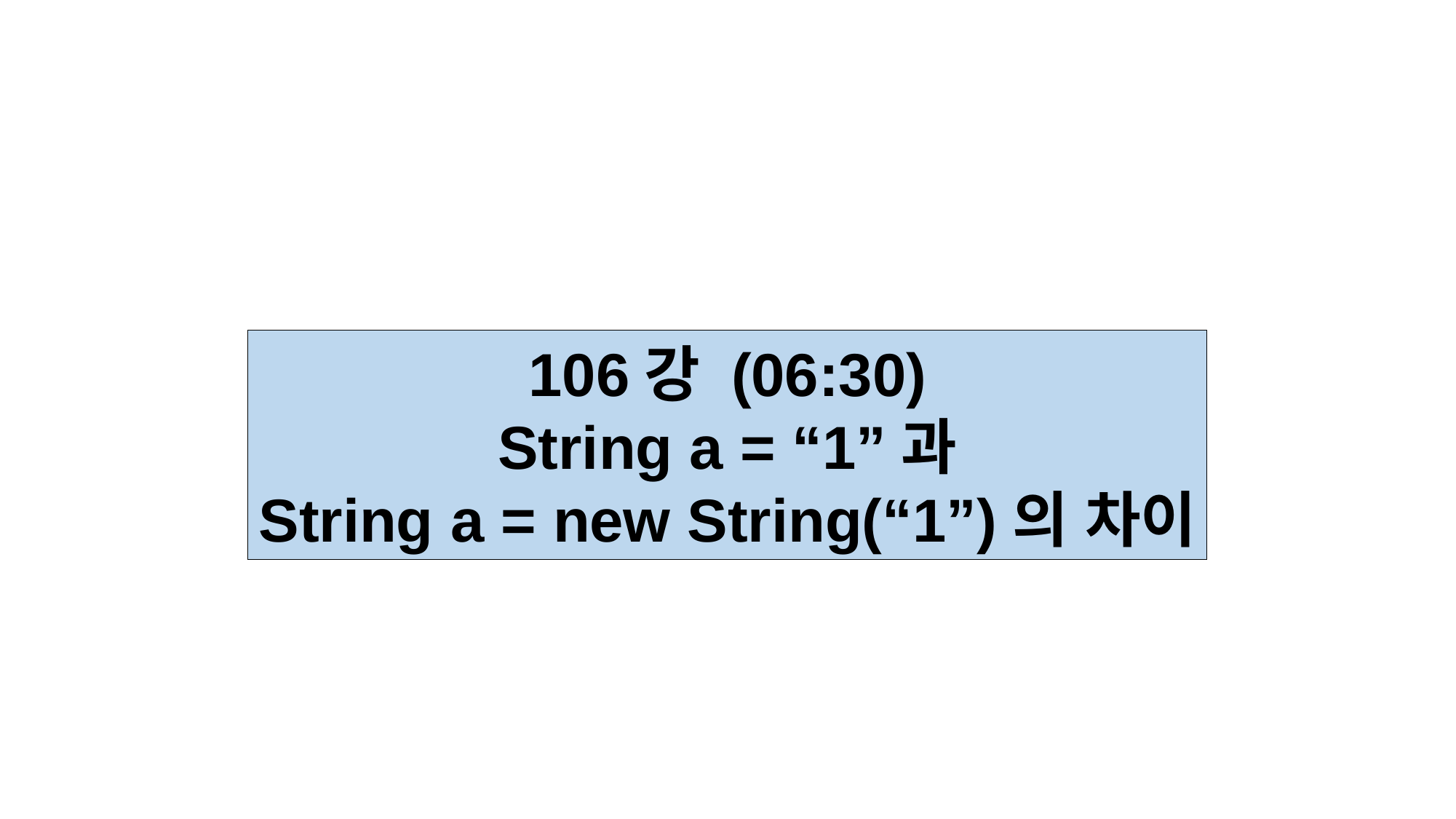

106강 (06:30)
String a = “1”과
String a = new String(“1”)의 차이